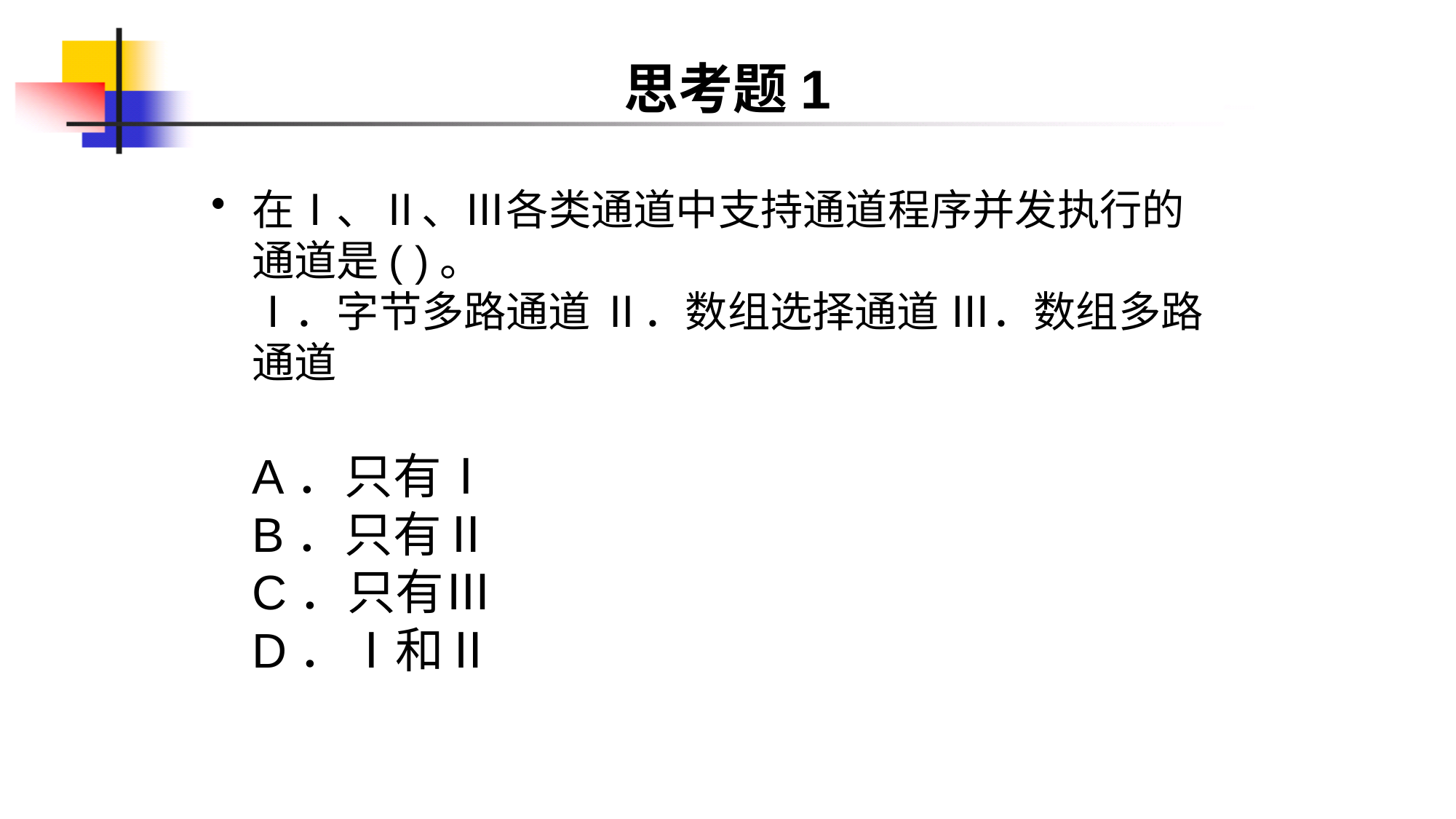

# 思考题1
在Ⅰ、Ⅱ、Ⅲ各类通道中支持通道程序并发执行的通道是( )。
Ⅰ．字节多路通道 Ⅱ．数组选择通道 Ⅲ．数组多路通道
A．只有Ⅰ
B．只有Ⅱ
C．只有Ⅲ
D．Ⅰ和Ⅱ
146